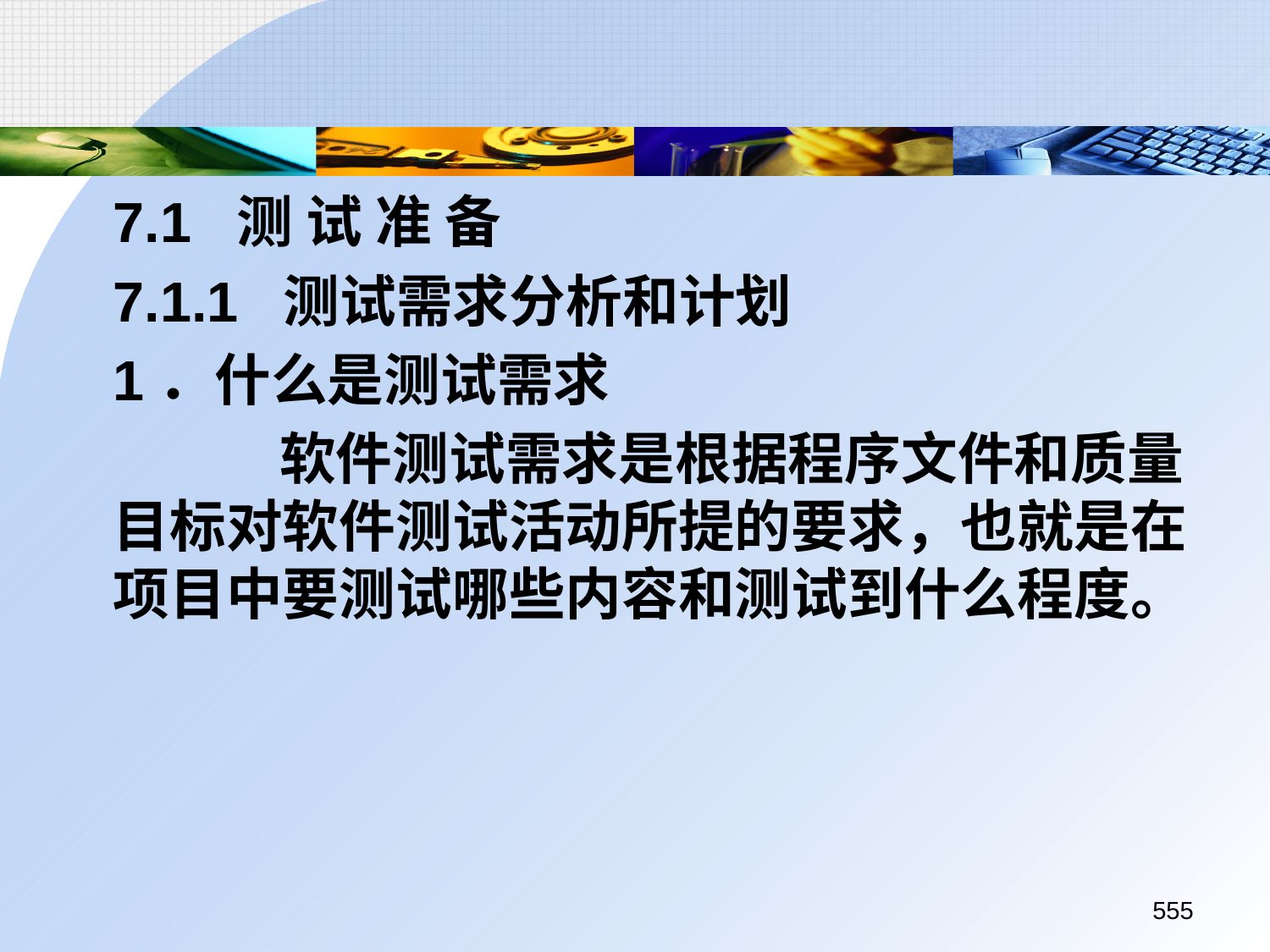

7.1  测 试 准 备
	7.1.1  测试需求分析和计划
	1．什么是测试需求
		  软件测试需求是根据程序文件和质量目标对软件测试活动所提的要求，也就是在项目中要测试哪些内容和测试到什么程度。
555